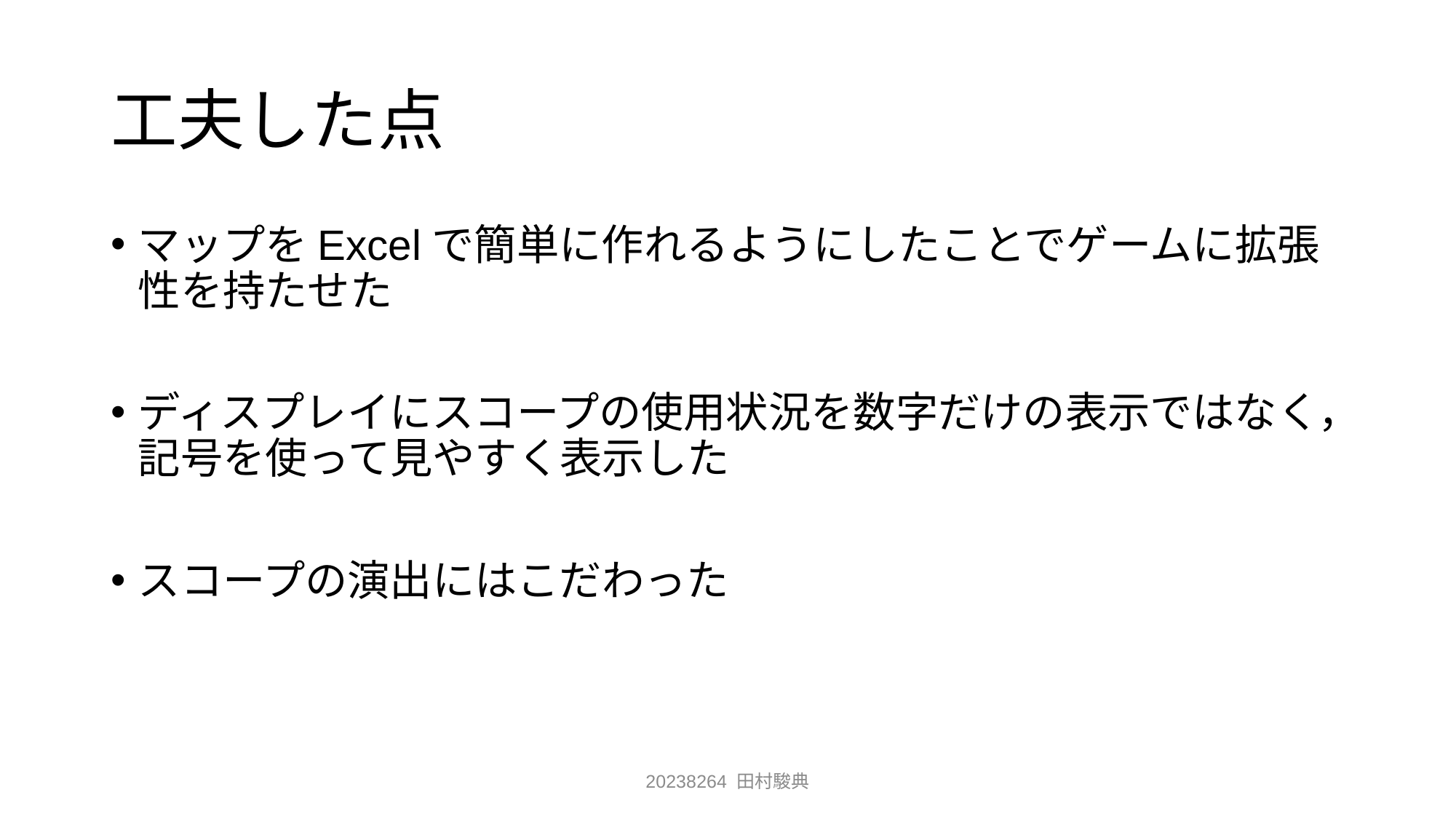

# 工夫した点
マップをExcelで簡単に作れるようにしたことでゲームに拡張性を持たせた

ディスプレイにスコープの使用状況を数字だけの表示ではなく，記号を使って見やすく表示した

スコープの演出にはこだわった
20238264 田村駿典